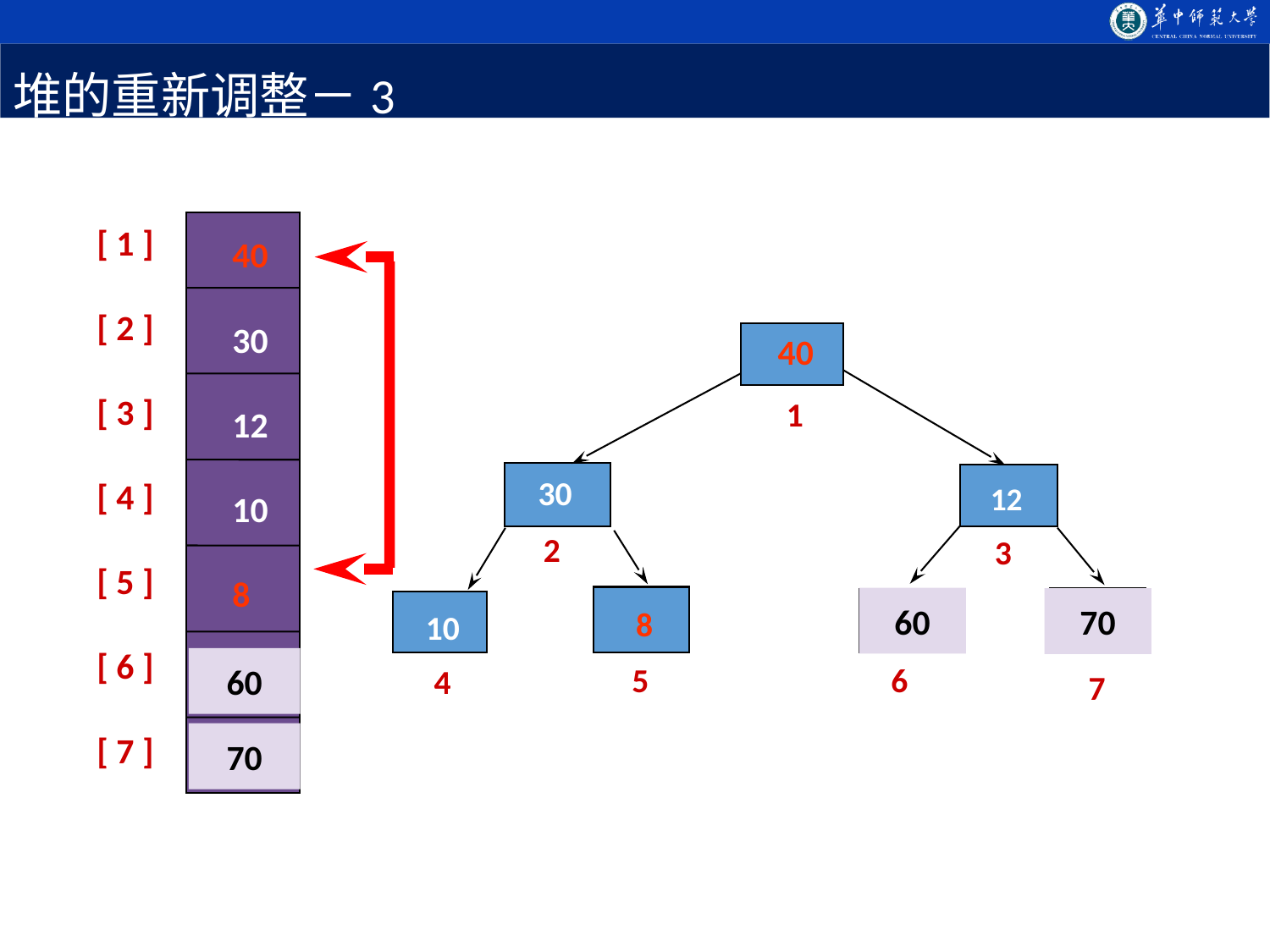

堆的重新调整－3

[ 1 ]

[ 2 ]

[ 3 ]

[ 4 ]

[ 5 ]

[ 6 ]

[ 7 ]

40

30

12

10

8

60

10

40

 1
 30

 12
 2

 3

60

70

10

 7
 60
8
10

60
 5
  6
4

70